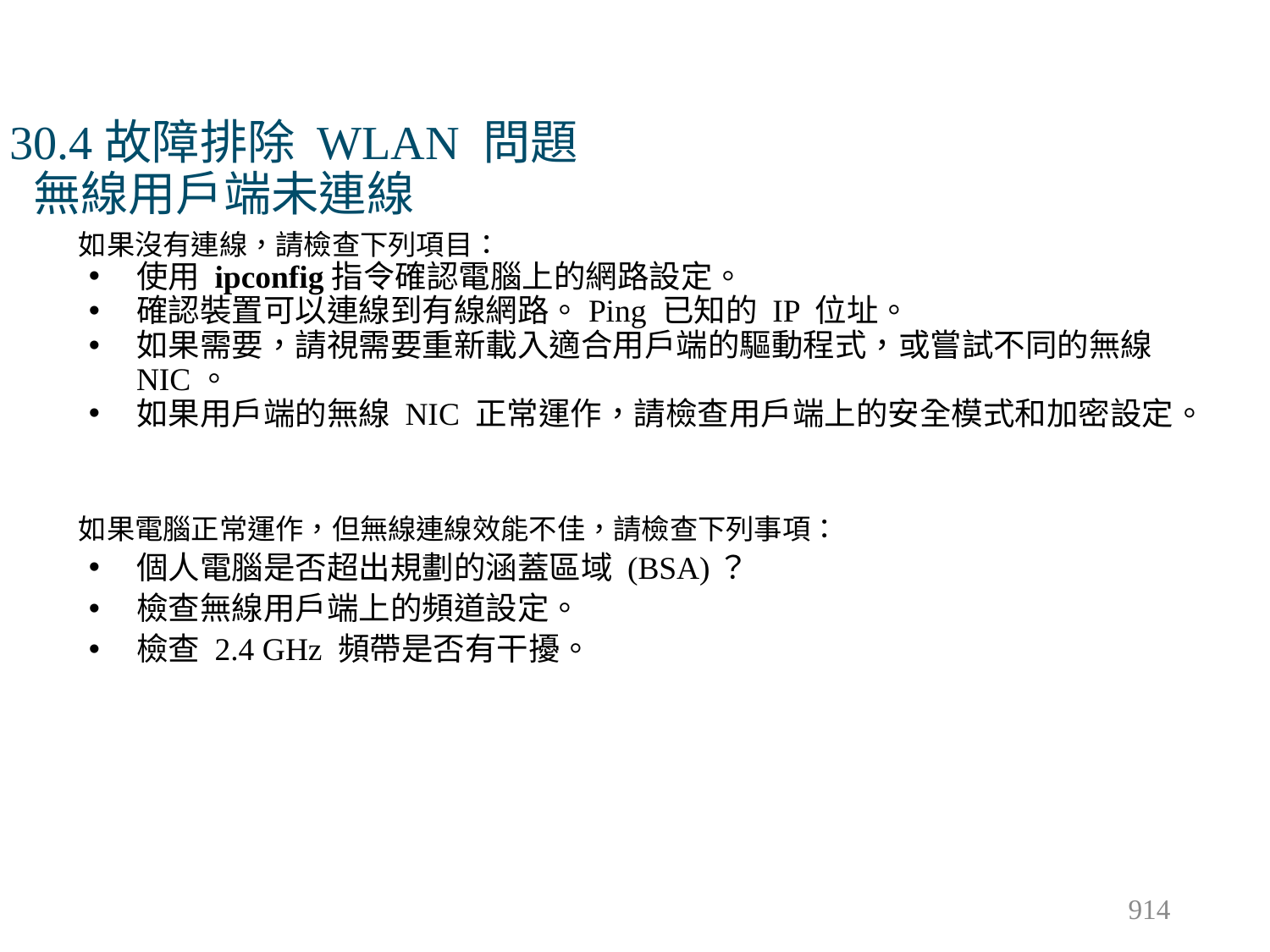

# 30.4故障排除 WLAN 問題 無線用戶端未連線
如果沒有連線，請檢查下列項目：
使用 ipconfig指令確認電腦上的網路設定。
確認裝置可以連線到有線網路。Ping 已知的 IP 位址。
如果需要，請視需要重新載入適合用戶端的驅動程式，或嘗試不同的無線 NIC。
如果用戶端的無線 NIC 正常運作，請檢查用戶端上的安全模式和加密設定。

如果電腦正常運作，但無線連線效能不佳，請檢查下列事項：
個人電腦是否超出規劃的涵蓋區域 (BSA)？
檢查無線用戶端上的頻道設定。
檢查 2.4 GHz 頻帶是否有干擾。

914